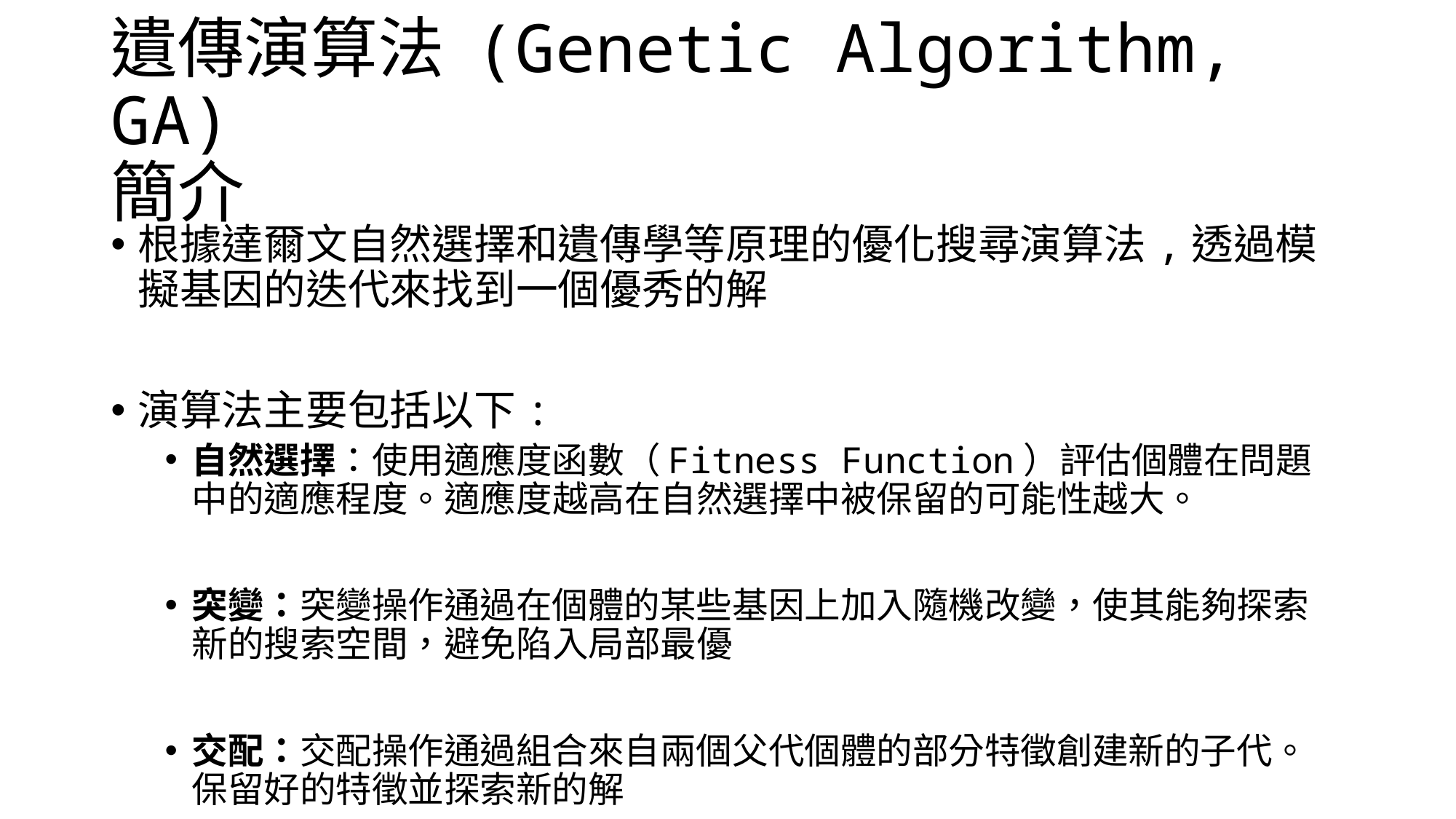

# 遺傳演算法 (Genetic Algorithm, GA) 簡介
根據達爾文自然選擇和遺傳學等原理的優化搜尋演算法,透過模擬基因的迭代來找到一個優秀的解

演算法主要包括以下:
自然選擇：使用適應度函數（Fitness Function）評估個體在問題中的適應程度。適應度越高在自然選擇中被保留的可能性越大。

突變：突變操作通過在個體的某些基因上加入隨機改變，使其能夠探索新的搜索空間，避免陷入局部最優

交配：交配操作通過組合來自兩個父代個體的部分特徵創建新的子代。保留好的特徵並探索新的解